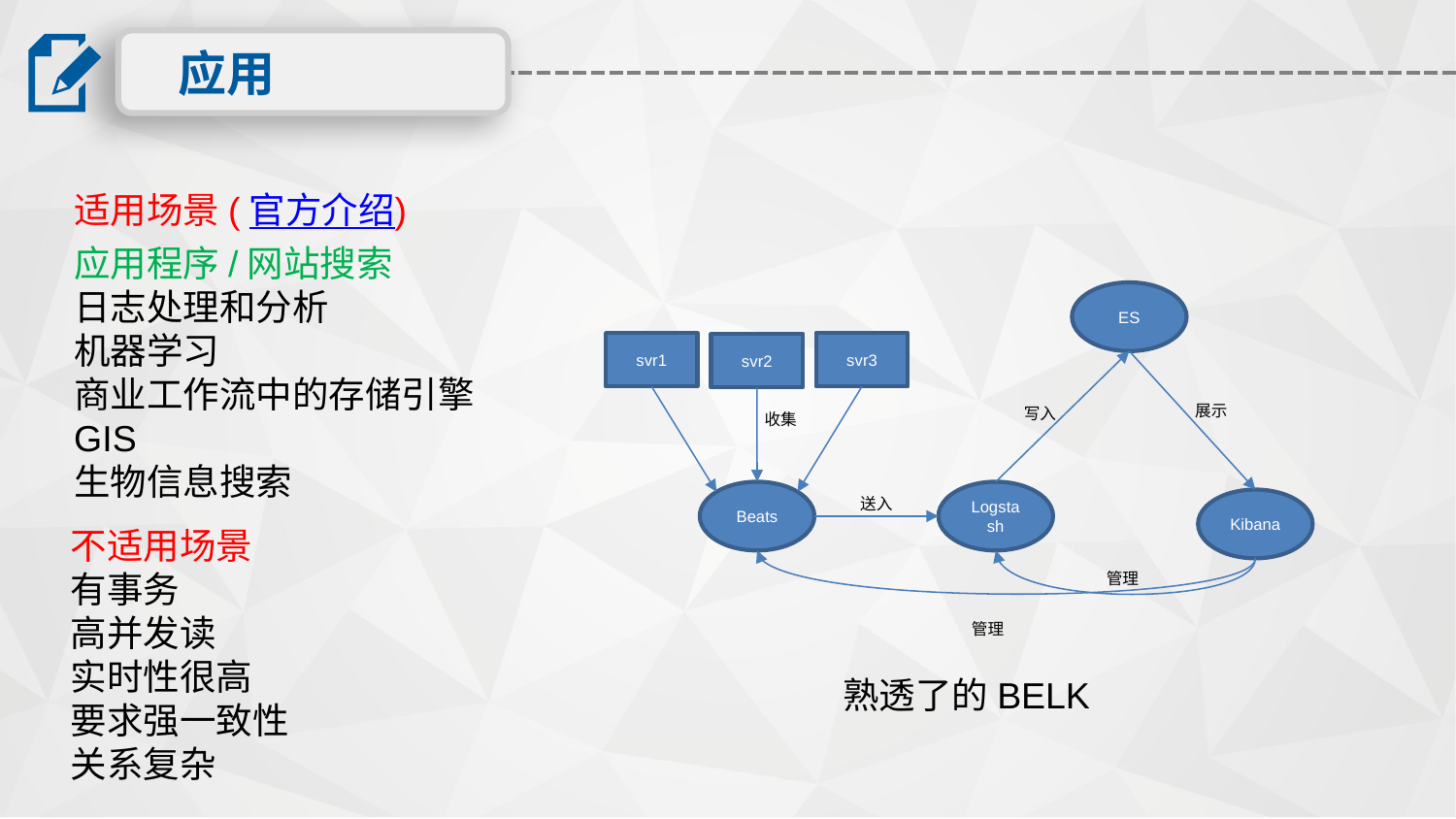

应用
适用场景(官方介绍)
应用程序/网站搜索
日志处理和分析
机器学习
商业⼯作流中的存储引擎
GIS
生物信息搜索
ES
svr1
svr3
svr2
展示
写入
收集
Beats
Logstash
送入
Kibana
管理
管理
熟透了的BELK
不适用场景
有事务
高并发读
实时性很高
要求强一致性
关系复杂